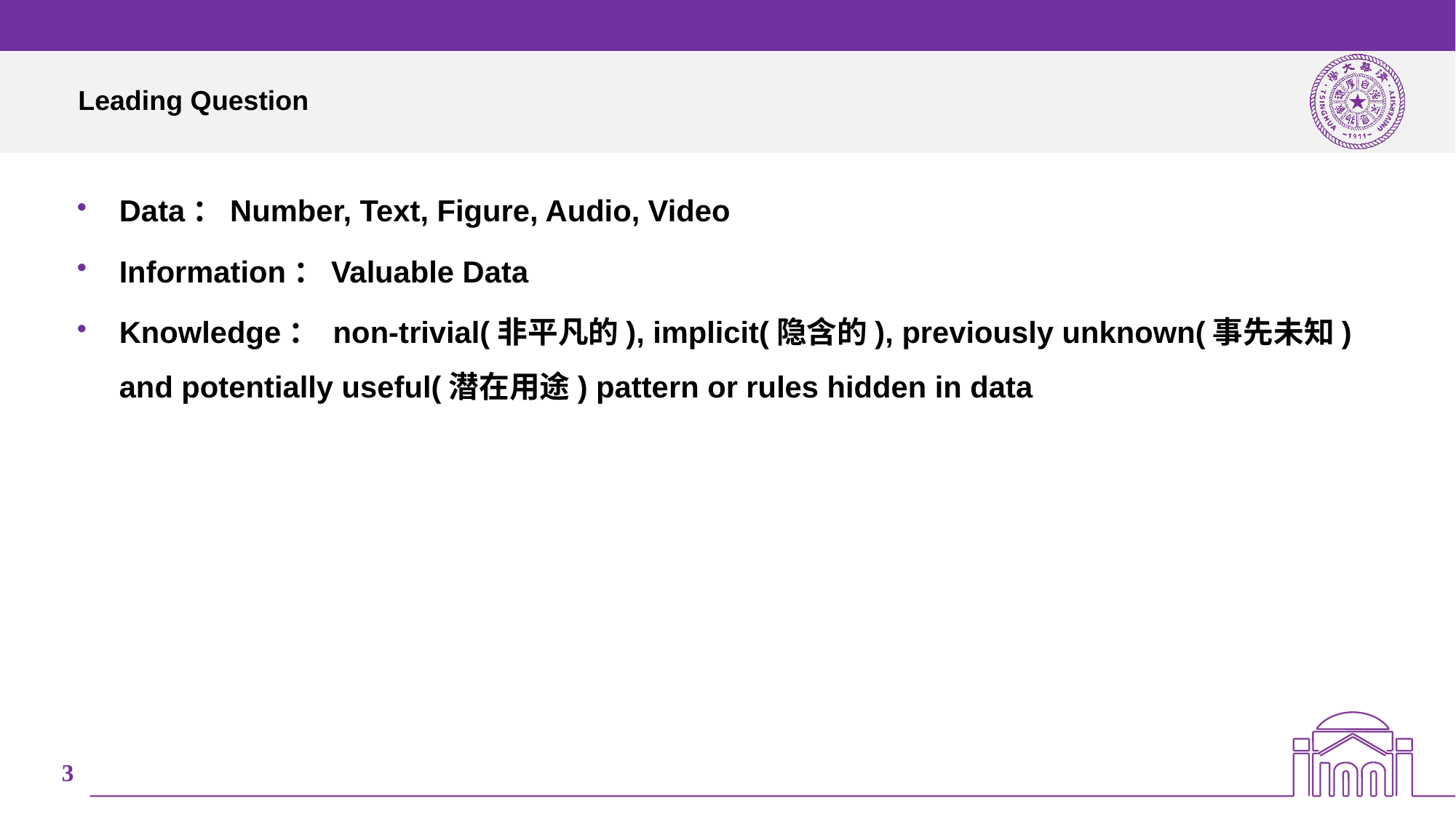

# Leading Question
Data：Number, Text, Figure, Audio, Video
Information：Valuable Data
Knowledge： non-trivial(非平凡的), implicit(隐含的), previously unknown(事先未知) and potentially useful(潜在用途) pattern or rules hidden in data